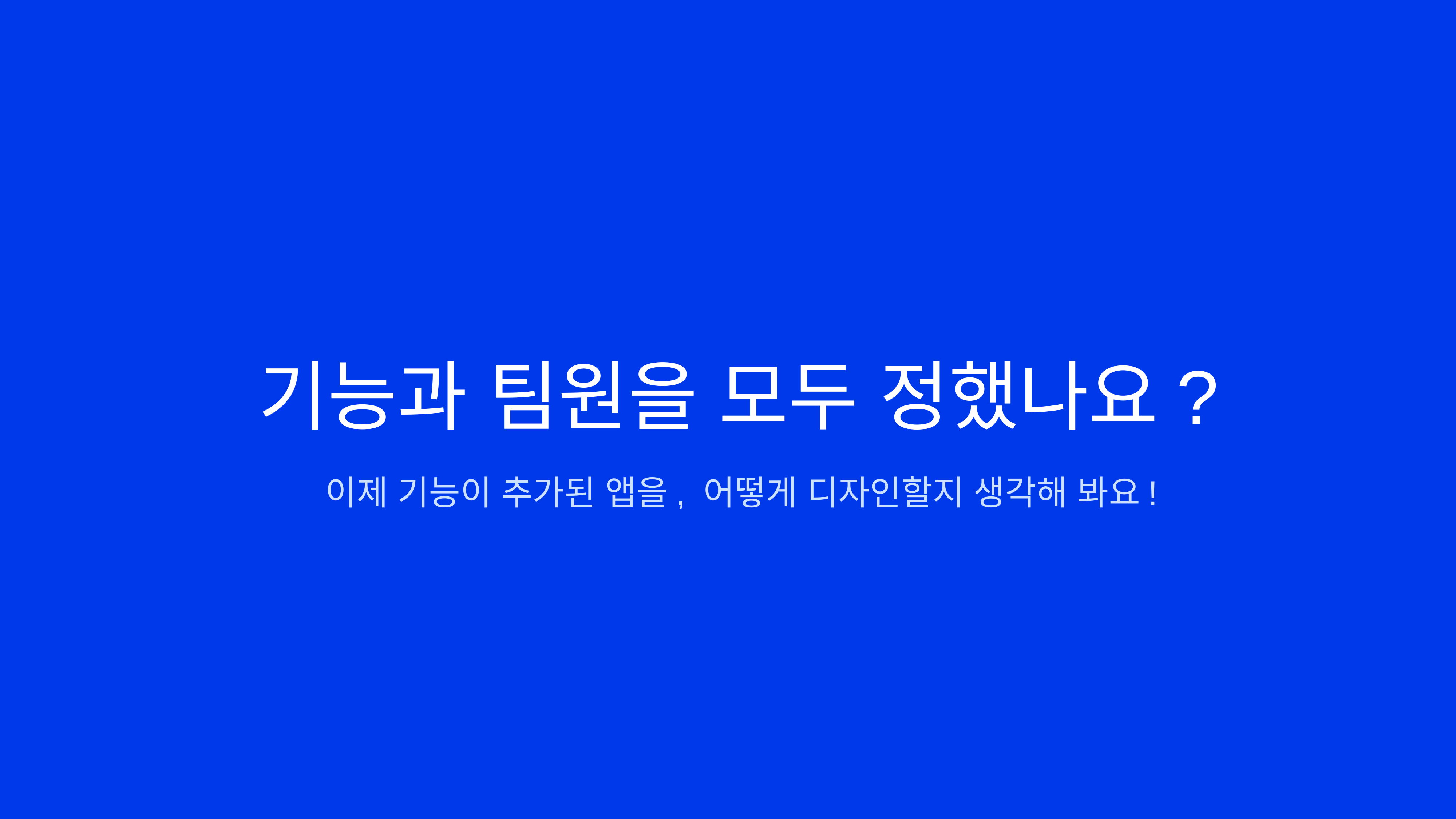

기능과 팀원을 모두 정했나요?
이제 기능이 추가된 앱을, 어떻게 디자인할지 생각해 봐요!